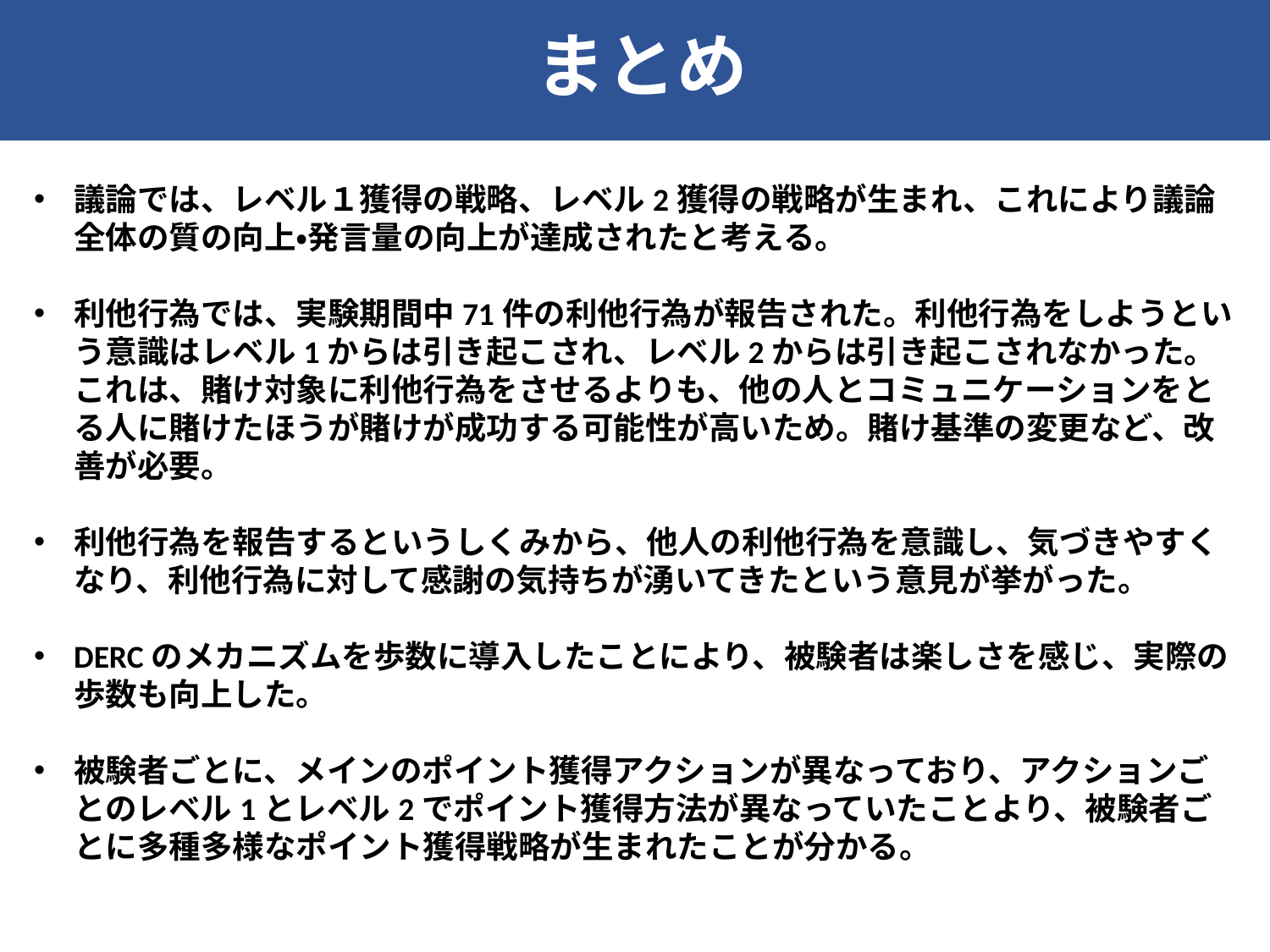

まとめ
DERC
議論では、レベル１獲得の戦略、レベル2獲得の戦略が生まれ、これにより議論全体の質の向上・発言量の向上が達成されたと考える。

利他行為では、実験期間中71件の利他行為が報告された。利他行為をしようという意識はレベル1からは引き起こされ、レベル2からは引き起こされなかった。これは、賭け対象に利他行為をさせるよりも、他の人とコミュニケーションをとる人に賭けたほうが賭けが成功する可能性が高いため。賭け基準の変更など、改善が必要。

利他行為を報告するというしくみから、他人の利他行為を意識し、気づきやすくなり、利他行為に対して感謝の気持ちが湧いてきたという意見が挙がった。

DERCのメカニズムを歩数に導入したことにより、被験者は楽しさを感じ、実際の歩数も向上した。

被験者ごとに、メインのポイント獲得アクションが異なっており、アクションごとのレベル1とレベル2でポイント獲得方法が異なっていたことより、被験者ごとに多種多様なポイント獲得戦略が生まれたことが分かる。